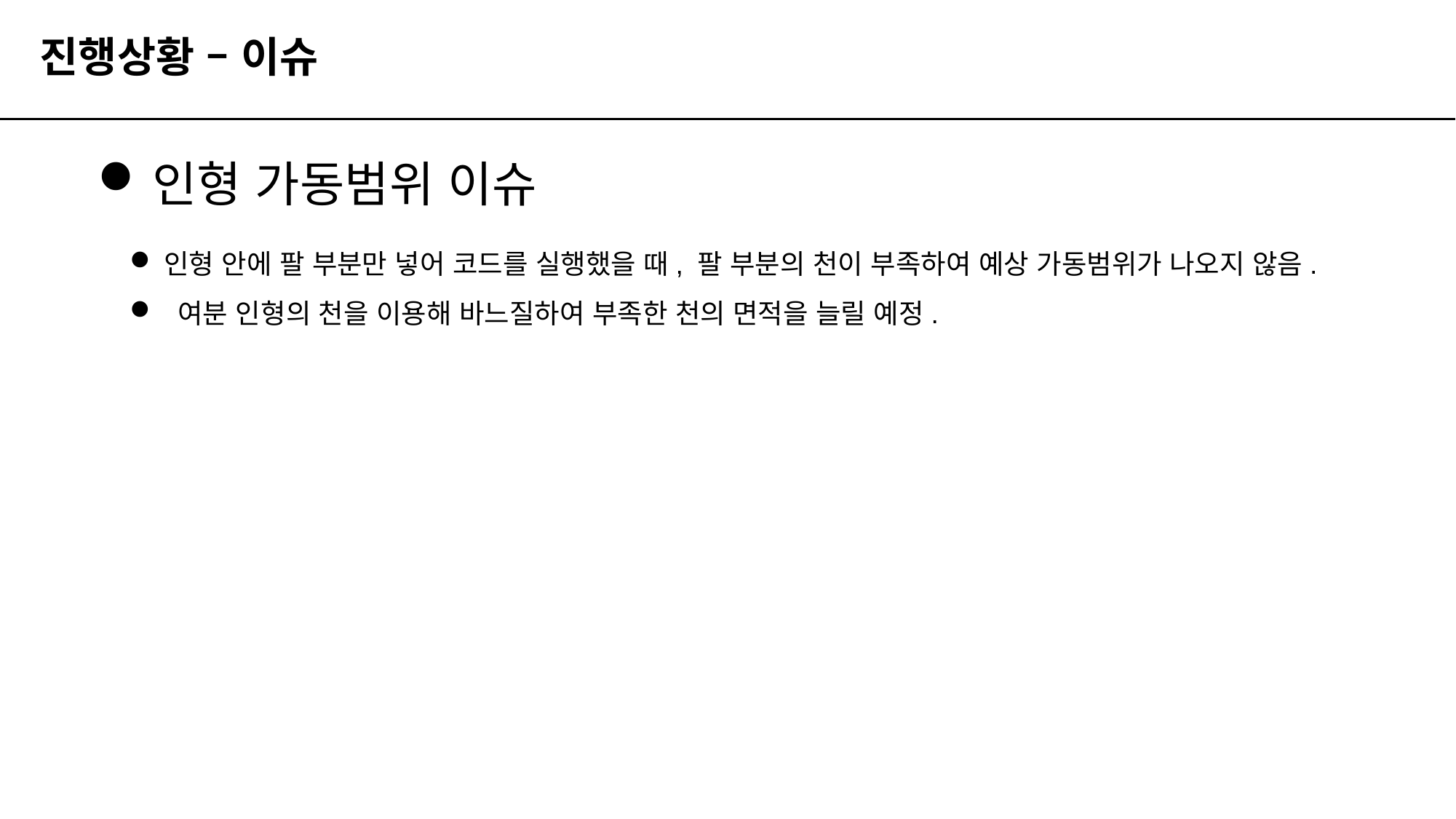

# 진행상황 – 이슈
인형 가동범위 이슈

인형 안에 팔 부분만 넣어 코드를 실행했을 때, 팔 부분의 천이 부족하여 예상 가동범위가 나오지 않음.
 여분 인형의 천을 이용해 바느질하여 부족한 천의 면적을 늘릴 예정.